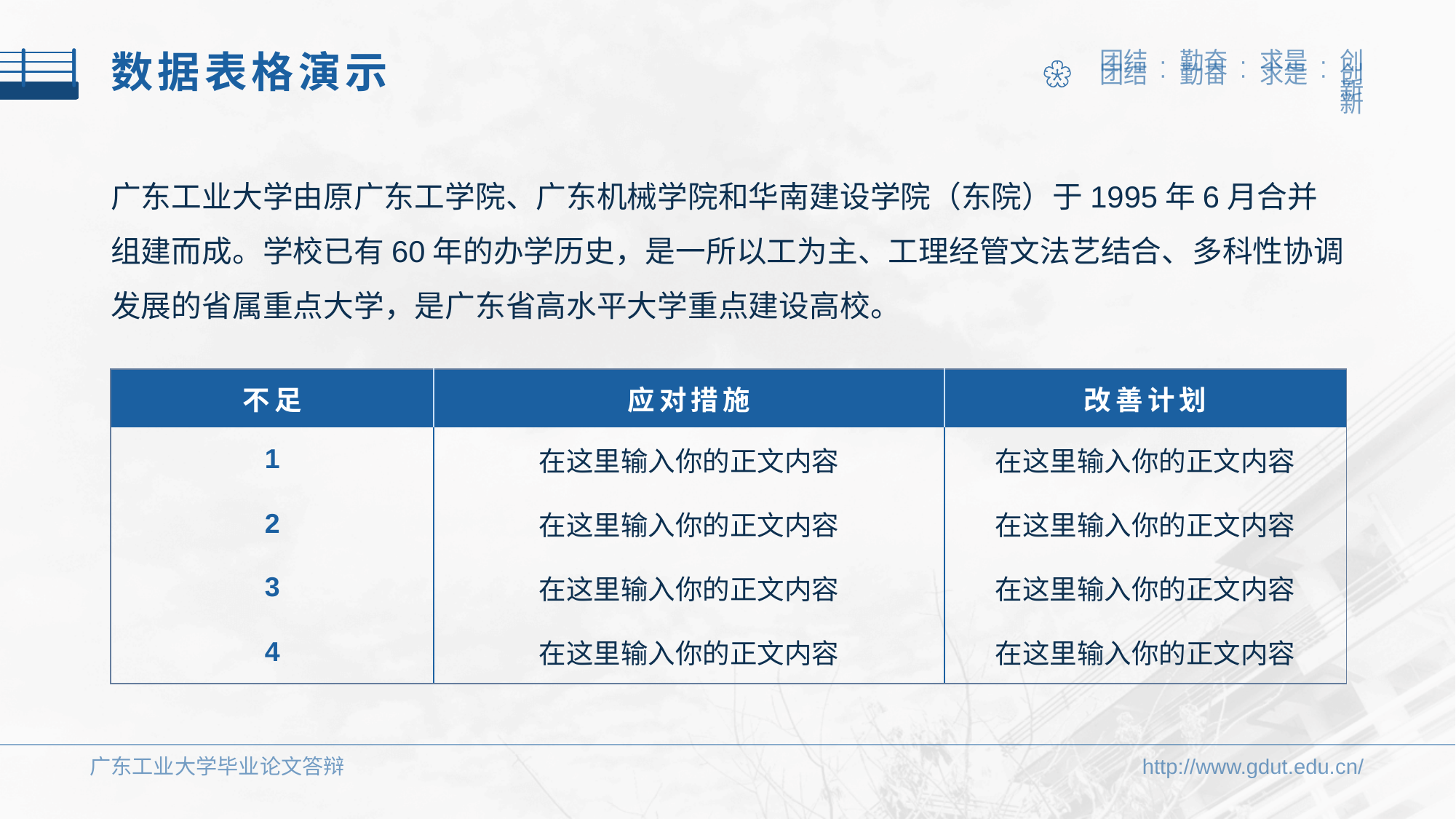

数据表格演示
广东工业大学由原广东工学院、广东机械学院和华南建设学院（东院）于1995年6月合并组建而成。学校已有60年的办学历史，是一所以工为主、工理经管文法艺结合、多科性协调发展的省属重点大学，是广东省高水平大学重点建设高校。
| 不足 | 应对措施 | 改善计划 |
| --- | --- | --- |
| 1 | 在这里输入你的正文内容 | 在这里输入你的正文内容 |
| 2 | 在这里输入你的正文内容 | 在这里输入你的正文内容 |
| 3 | 在这里输入你的正文内容 | 在这里输入你的正文内容 |
| 4 | 在这里输入你的正文内容 | 在这里输入你的正文内容 |